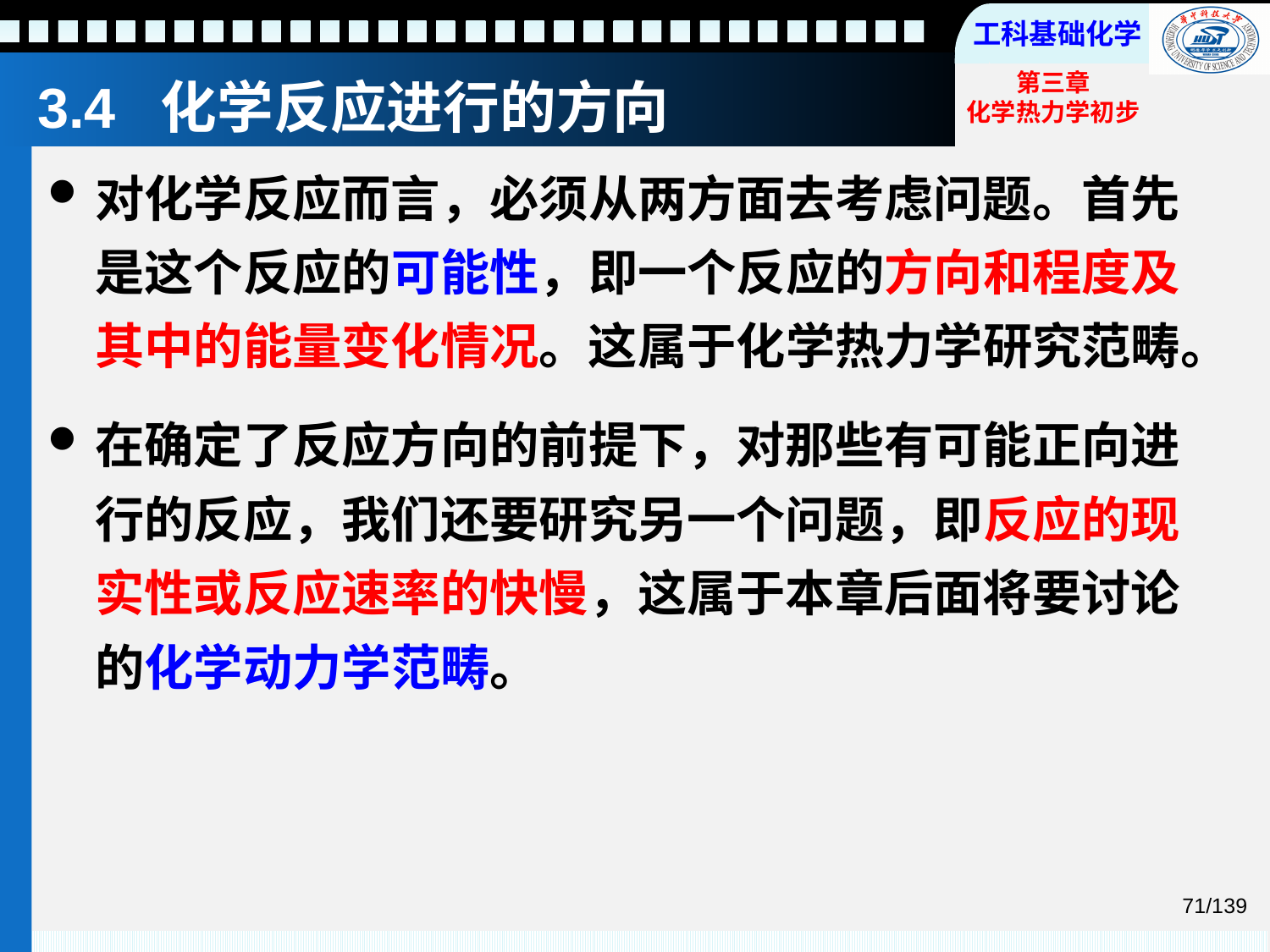

3.4  化学反应进行的方向
对化学反应而言，必须从两方面去考虑问题。首先是这个反应的可能性，即一个反应的方向和程度及其中的能量变化情况。这属于化学热力学研究范畴。
在确定了反应方向的前提下，对那些有可能正向进行的反应，我们还要研究另一个问题，即反应的现实性或反应速率的快慢，这属于本章后面将要讨论的化学动力学范畴。